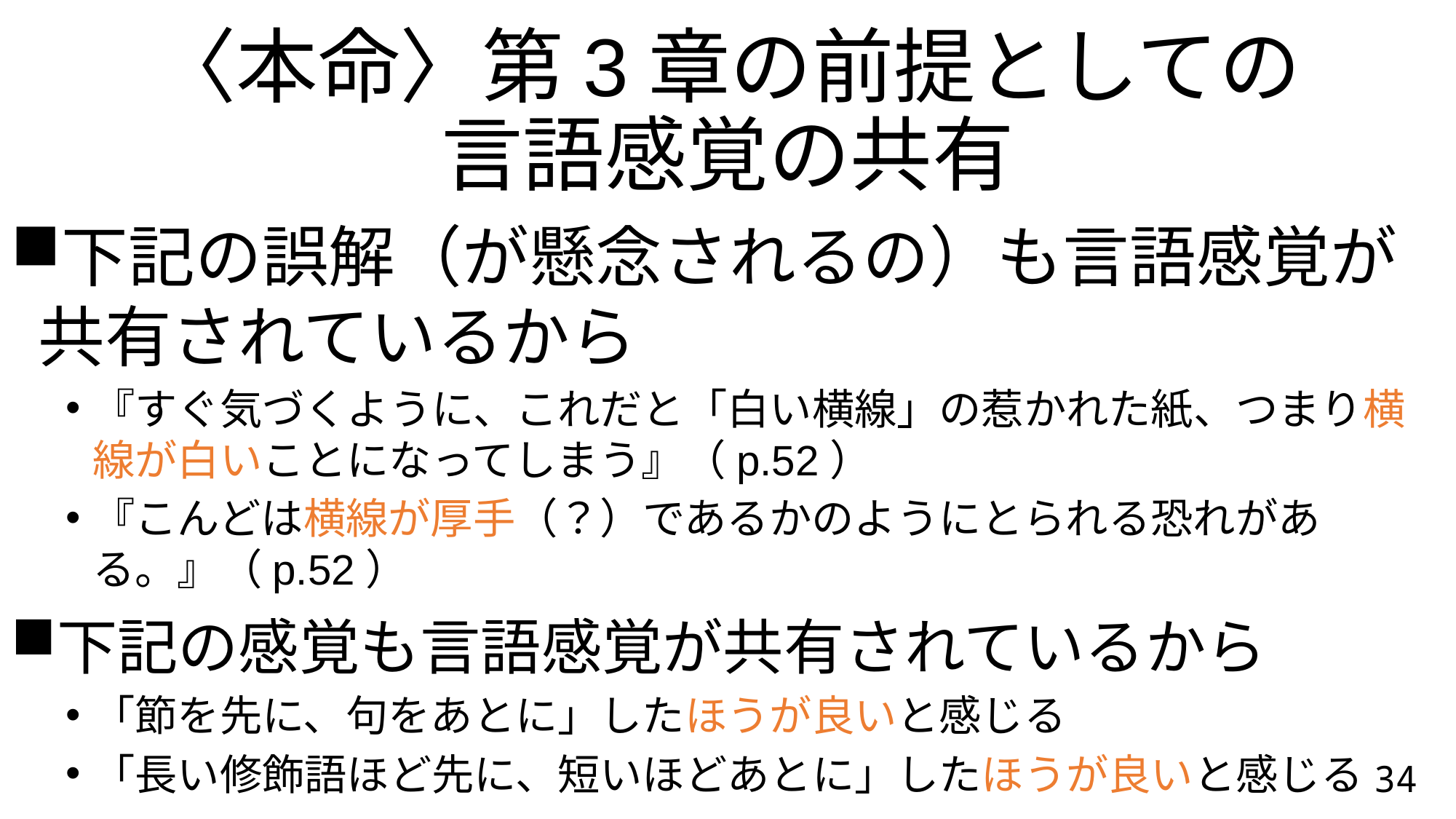

〈本命〉第3章の前提としての
言語感覚の共有
下記の誤解（が懸念されるの）も言語感覚が共有されているから
『すぐ気づくように、これだと「白い横線」の惹かれた紙、つまり横線が白いことになってしまう』（p.52）
『こんどは横線が厚手（？）であるかのようにとられる恐れがある。』（p.52）
下記の感覚も言語感覚が共有されているから
「節を先に、句をあとに」したほうが良いと感じる
「長い修飾語ほど先に、短いほどあとに」したほうが良いと感じる
34